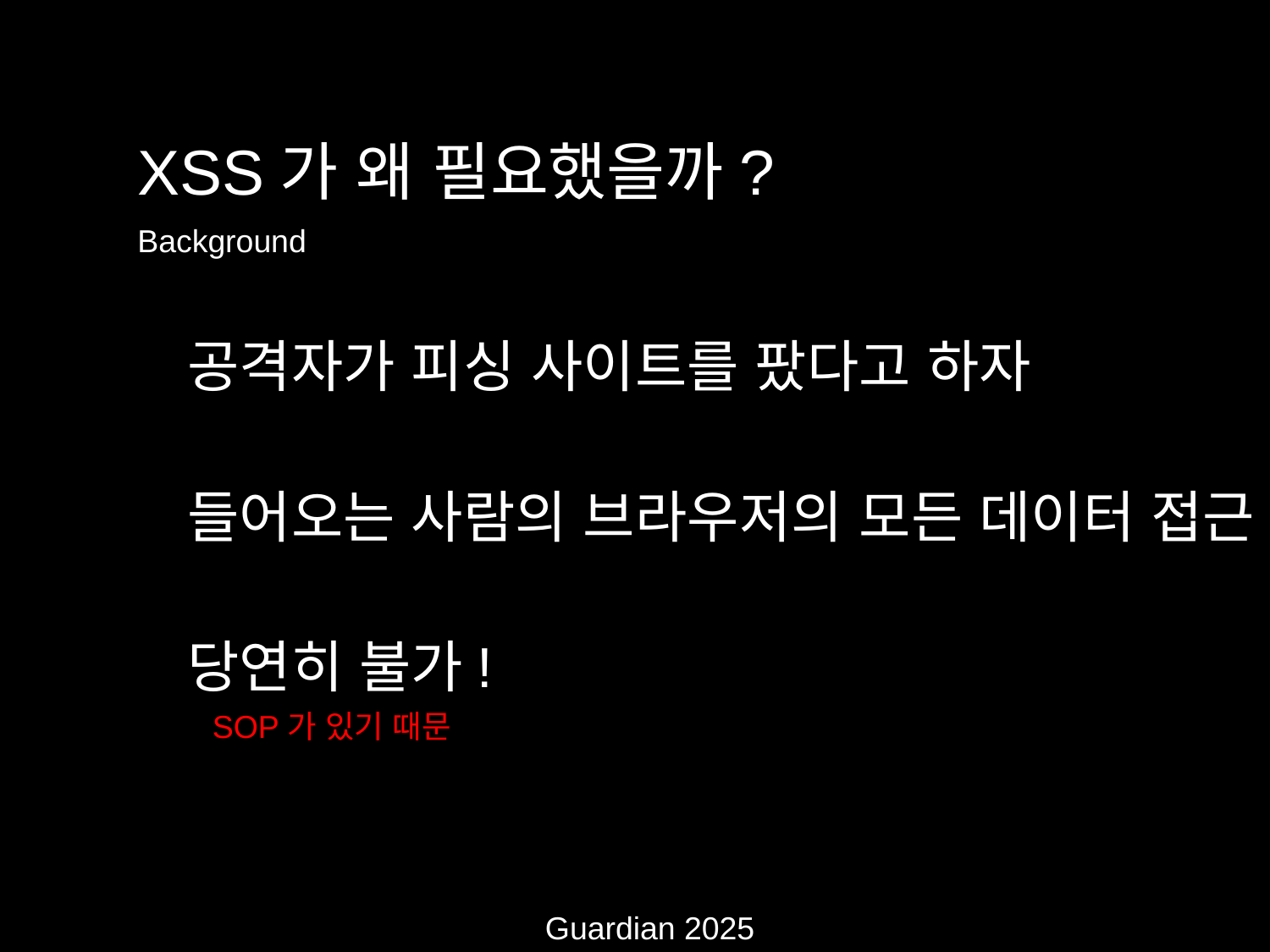

XSS가 왜 필요했을까?
Background
공격자가 피싱 사이트를 팠다고 하자
들어오는 사람의 브라우저의 모든 데이터 접근?
당연히 불가!
SOP가 있기 때문